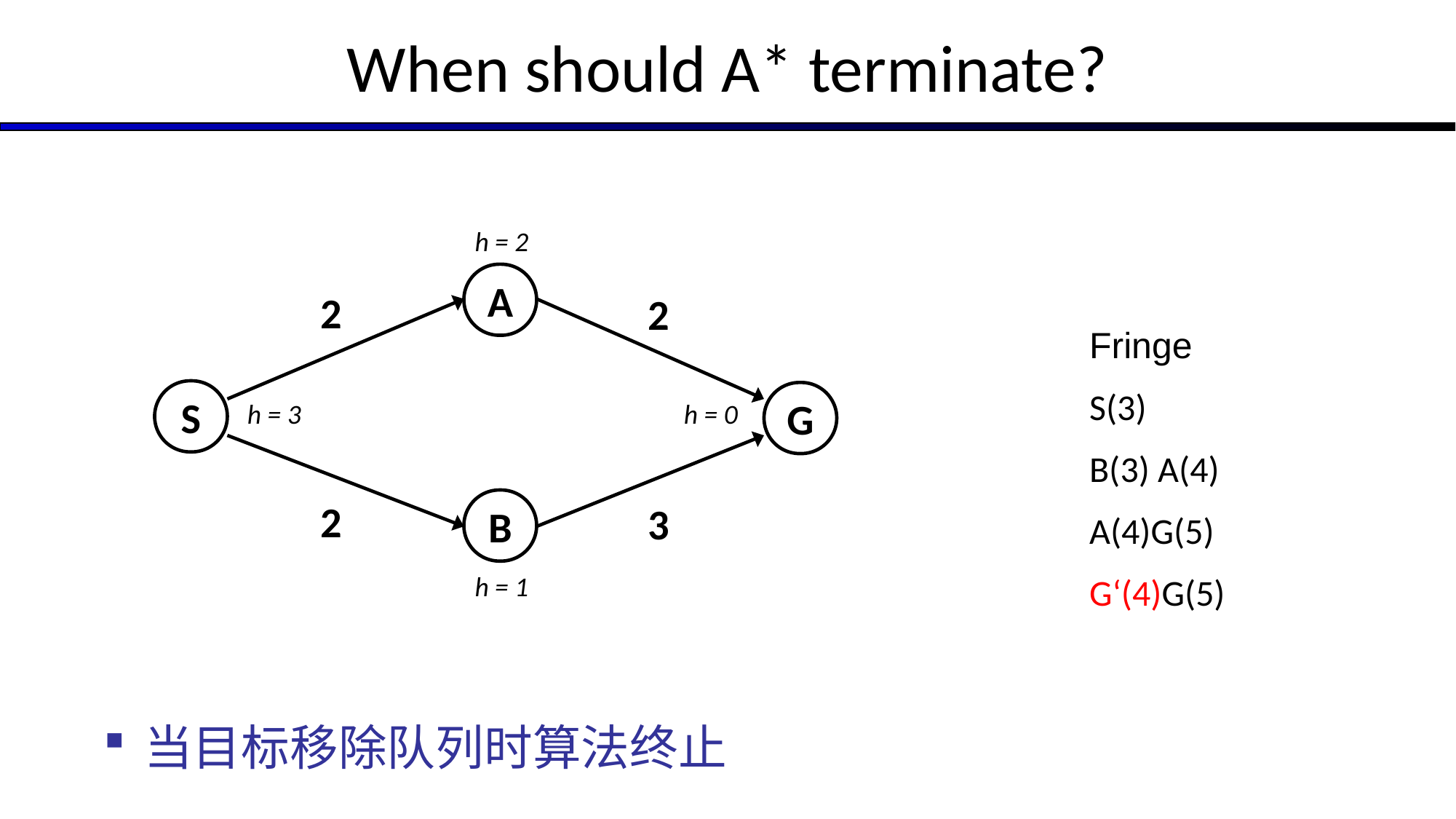

# When should A* terminate?

当目标移除队列时算法终止
h = 2
A
2
2

Fringe
S(3)
B(3) A(4)
A(4)G(5)
G‘(4)G(5)
S
G
h = 3
h = 0

2
B
3
h = 1